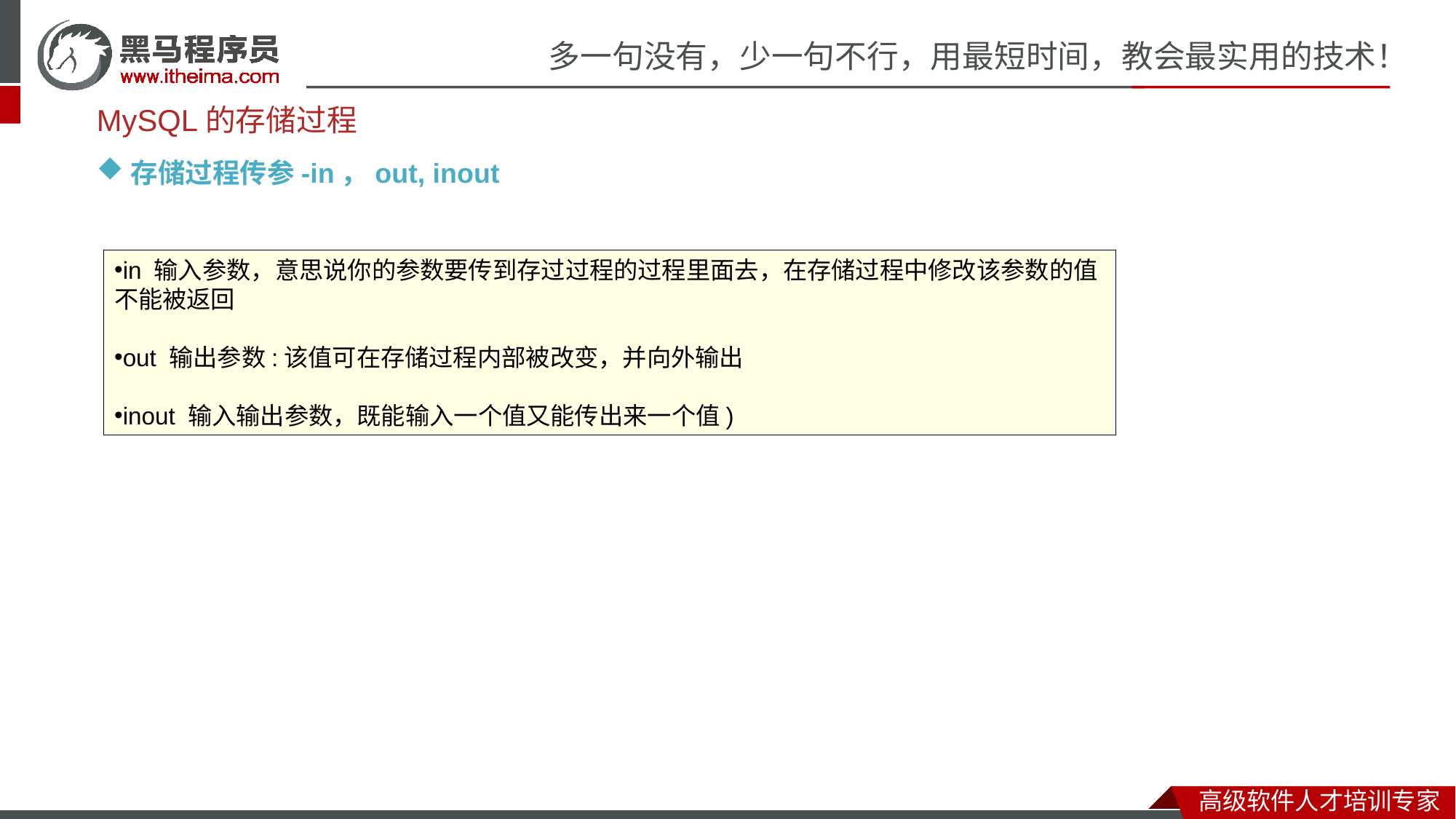

MySQL的存储过程
存储过程传参-in，out, inout
in 输入参数，意思说你的参数要传到存过过程的过程里面去，在存储过程中修改该参数的值不能被返回

out 输出参数:该值可在存储过程内部被改变，并向外输出

inout 输入输出参数，既能输入一个值又能传出来一个值)